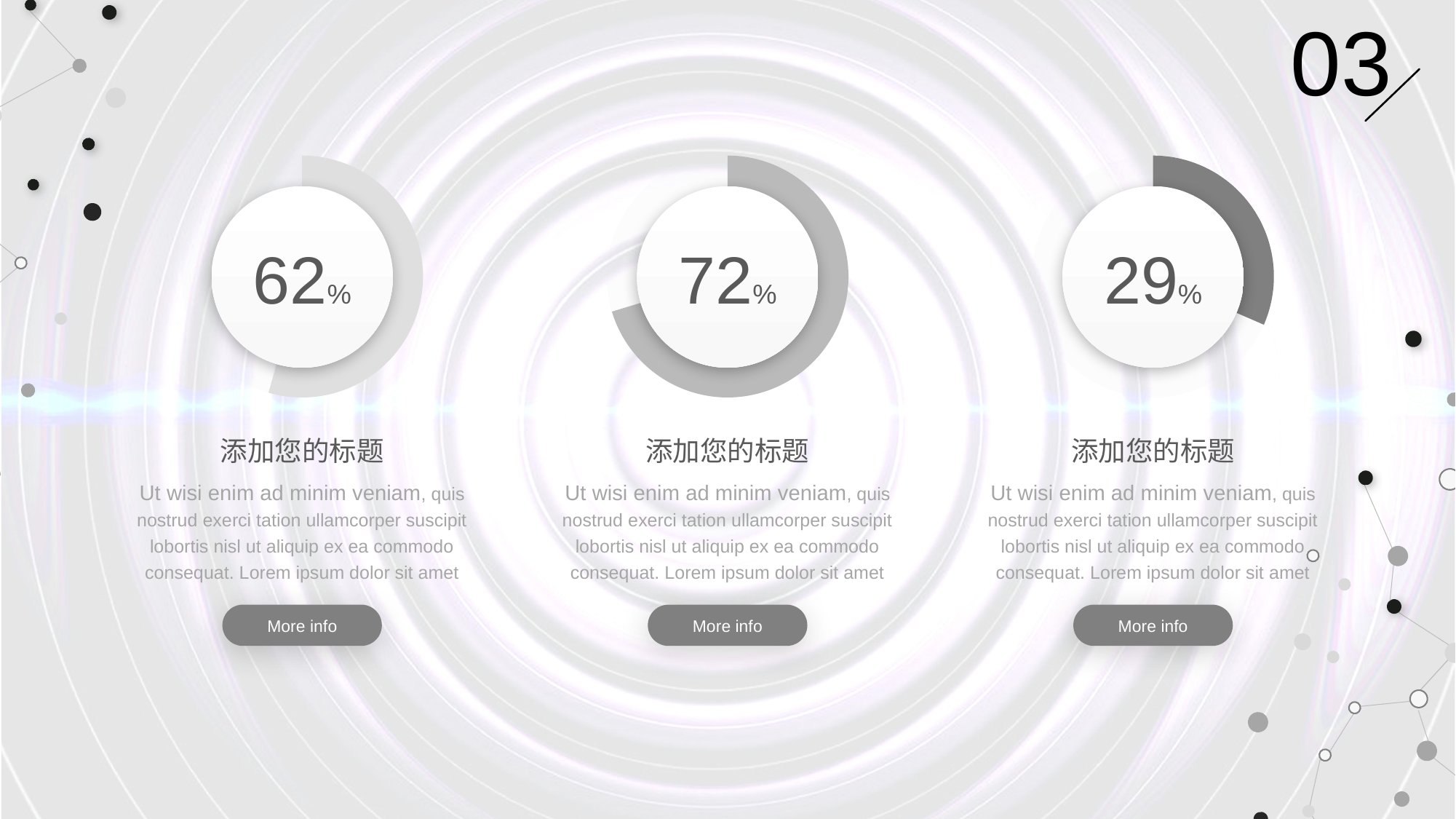

03

### Chart

| Category | Region 1 |
|---|---|
| April | 91.0 |
| May | 76.0 |

### Chart

| Category | Region 1 |
|---|---|
| April | 180.0 |
| May | 76.0 |

### Chart

| Category | Region 1 |
|---|---|
| April | 35.0 |
| May | 76.0 |

62%
72%
29%

添加您的标题
添加您的标题
添加您的标题

Ut wisi enim ad minim veniam, quis nostrud exerci tation ullamcorper suscipit lobortis nisl ut aliquip ex ea commodo consequat. Lorem ipsum dolor sit amet
Ut wisi enim ad minim veniam, quis nostrud exerci tation ullamcorper suscipit lobortis nisl ut aliquip ex ea commodo consequat. Lorem ipsum dolor sit amet
Ut wisi enim ad minim veniam, quis nostrud exerci tation ullamcorper suscipit lobortis nisl ut aliquip ex ea commodo consequat. Lorem ipsum dolor sit amet

More info
More info
More info